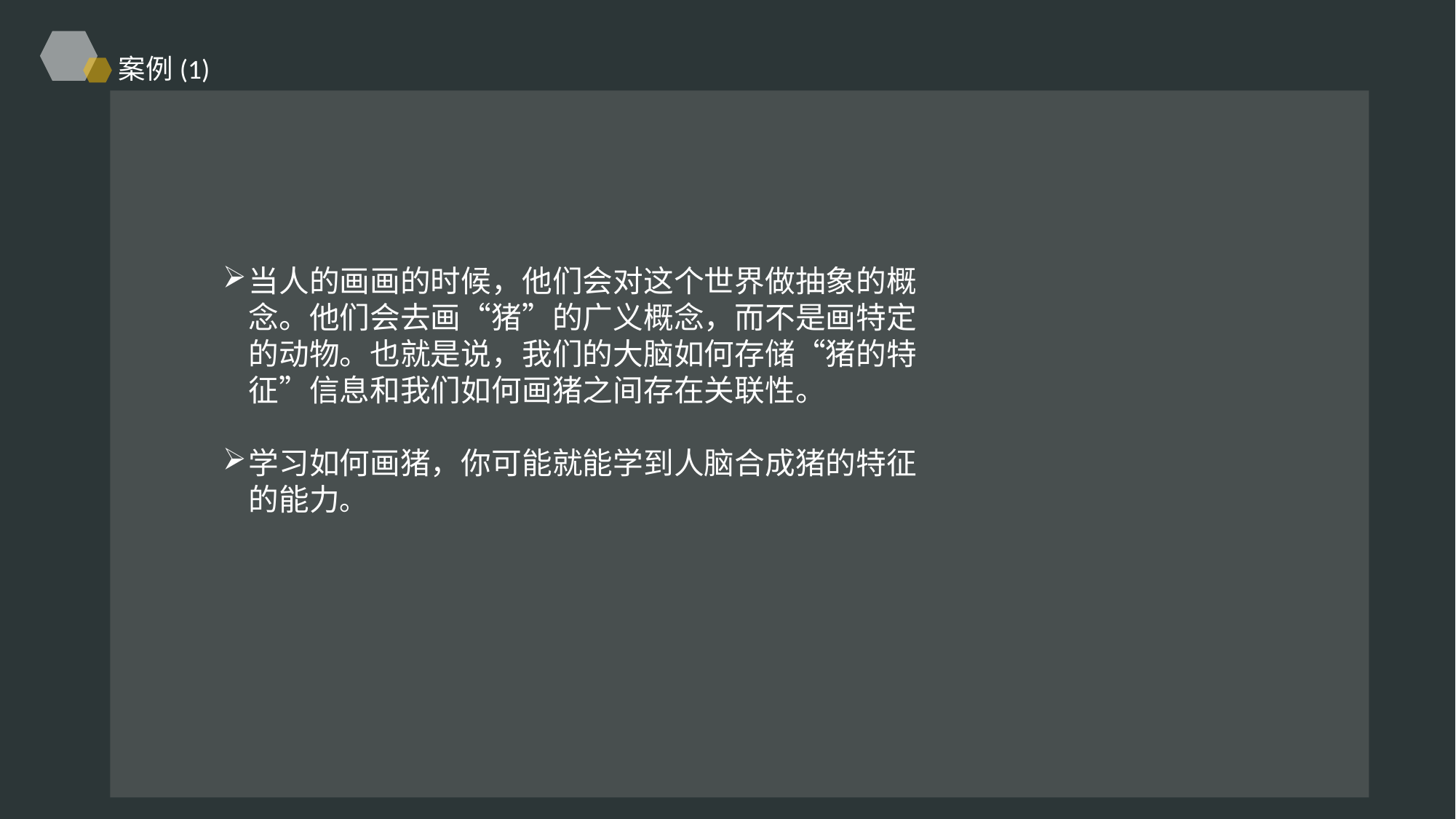

案例(1)

当人的画画的时候，他们会对这个世界做抽象的概念。他们会去画“猪”的广义概念，而不是画特定的动物。也就是说，我们的大脑如何存储“猪的特征”信息和我们如何画猪之间存在关联性。

学习如何画猪，你可能就能学到人脑合成猪的特征的能力。